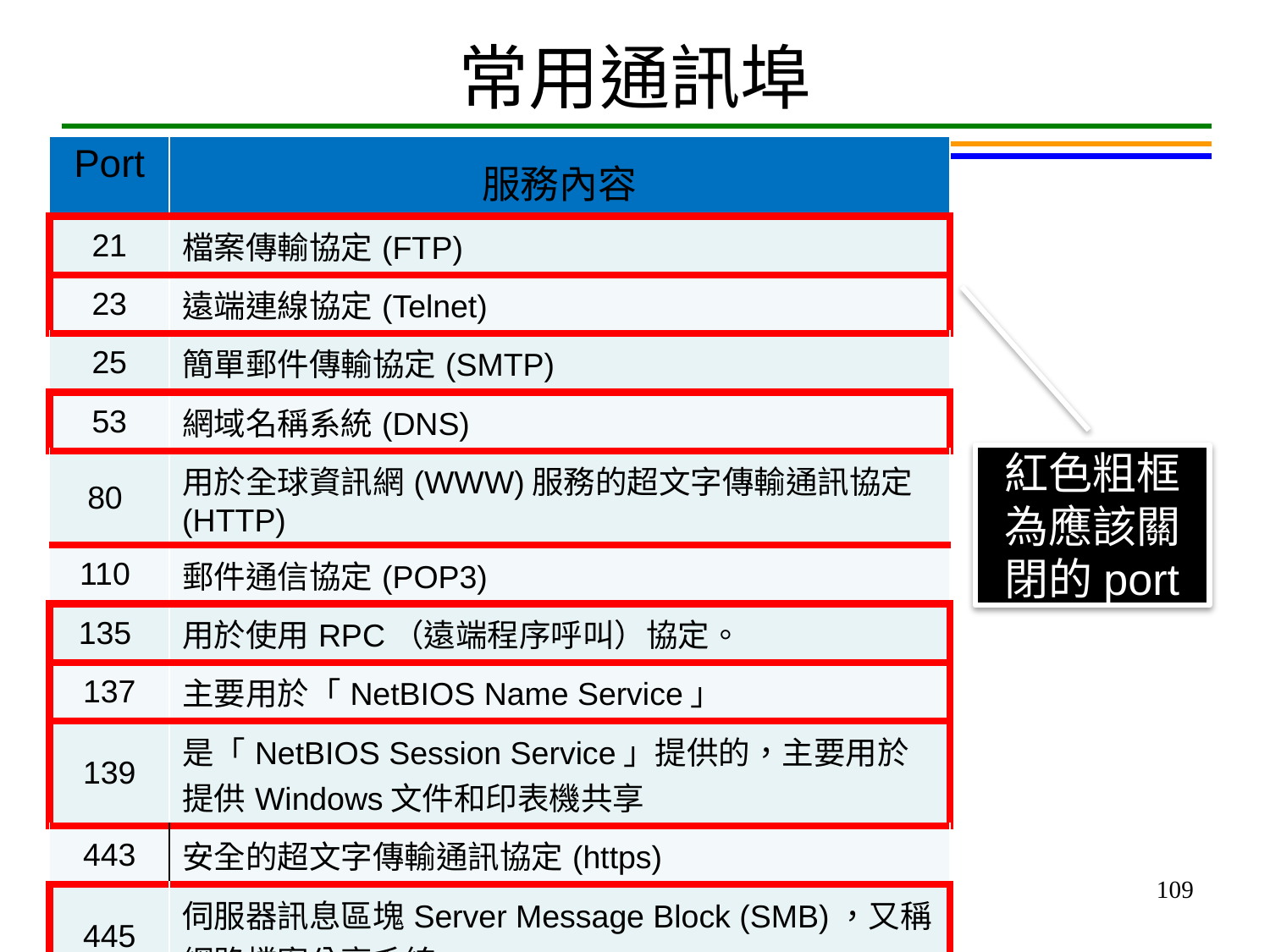

# 常用通訊埠
| Port | 服務內容 |
| --- | --- |
| 21 | 檔案傳輸協定(FTP) |
| 23 | 遠端連線協定(Telnet) |
| 25 | 簡單郵件傳輸協定(SMTP) |
| 53 | 網域名稱系統(DNS) |
| 80 | 用於全球資訊網(WWW)服務的超文字傳輸通訊協定(HTTP) |
| 110 | 郵件通信協定(POP3) |
| 135 | 用於使用RPC（遠端程序呼叫）協定。 |
| 137 | 主要用於「NetBIOS Name Service」 |
| 139 | 是「NetBIOS Session Service」提供的，主要用於提供Windows文件和印表機共享 |
| 443 | 安全的超文字傳輸通訊協定(https) |
| 445 | 伺服器訊息區塊Server Message Block (SMB)，又稱網路檔案分享系統 |
| 3389 | 遠端桌面連線 |

紅色粗框為應該關閉的port
109